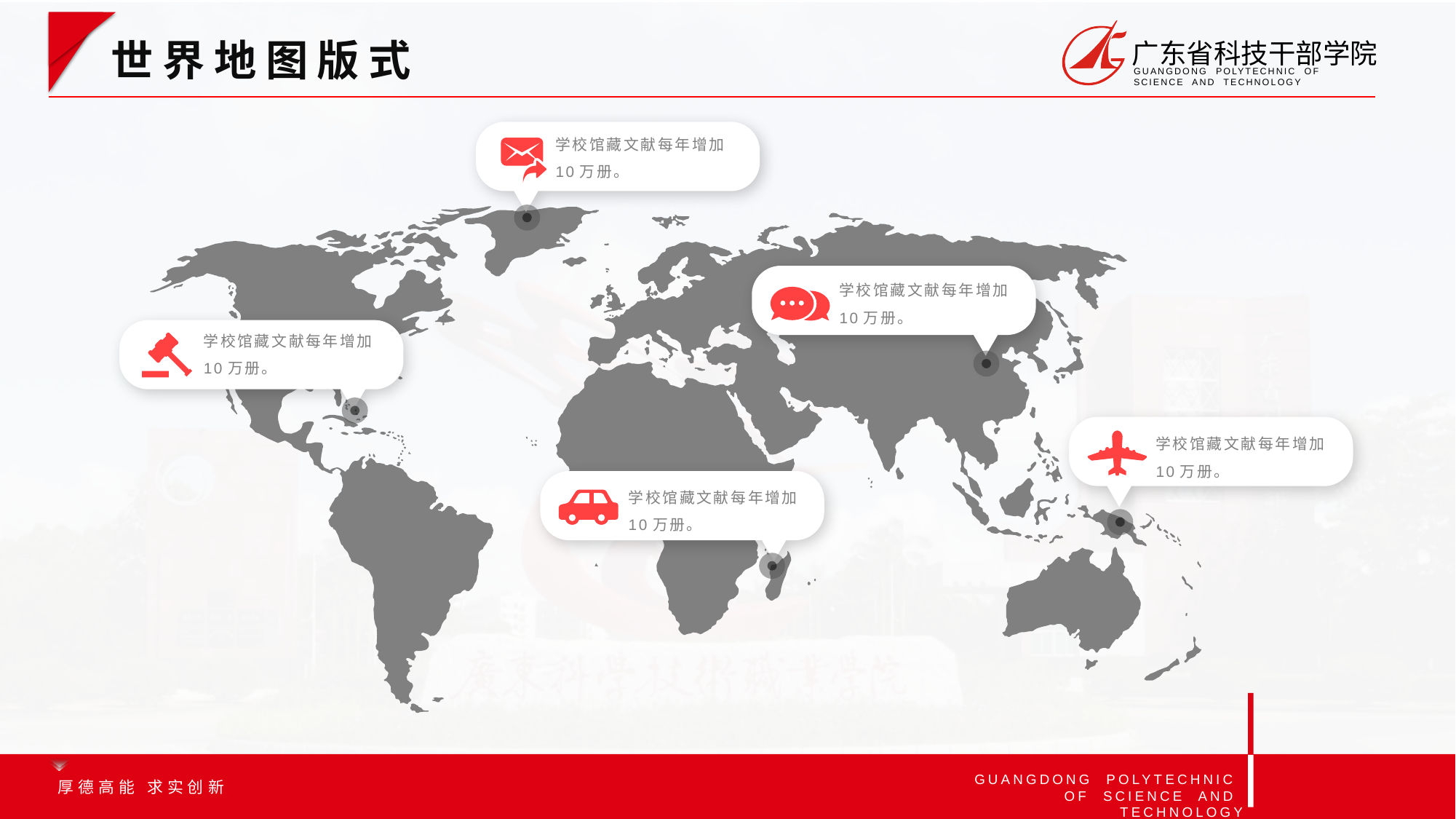

选中世界地图☞Ctrl+Shift+鼠标左键拖拽☞即可中心缩放
世界地图版式
学校馆藏文献每年增加10万册。

学校馆藏文献每年增加10万册。

学校馆藏文献每年增加10万册。

学校馆藏文献每年增加10万册。

学校馆藏文献每年增加10万册。